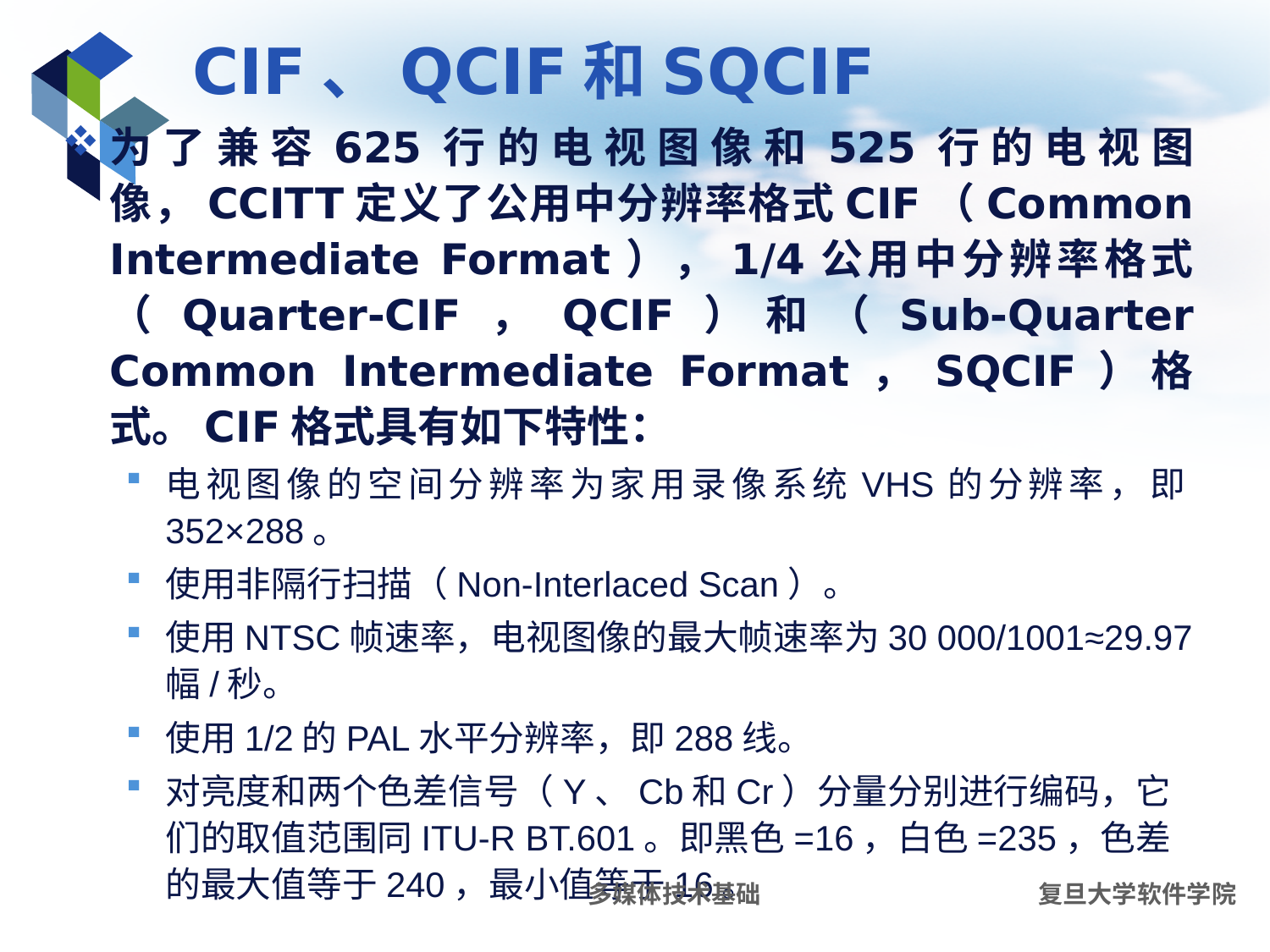

# CIF、QCIF和SQCIF
为了兼容625行的电视图像和525行的电视图像，CCITT定义了公用中分辨率格式CIF（Common Intermediate Format），1/4公用中分辨率格式（Quarter-CIF，QCIF）和（Sub-Quarter Common Intermediate Format，SQCIF）格式。CIF格式具有如下特性：
电视图像的空间分辨率为家用录像系统VHS的分辨率，即352×288。
使用非隔行扫描（Non-Interlaced Scan）。
使用NTSC帧速率，电视图像的最大帧速率为30 000/1001≈29.97幅/秒。
使用1/2的PAL水平分辨率，即288线。
对亮度和两个色差信号（Y、Cb和Cr）分量分别进行编码，它们的取值范围同ITU-R BT.601。即黑色=16，白色=235，色差的最大值等于240，最小值等于16。

多媒体技术基础